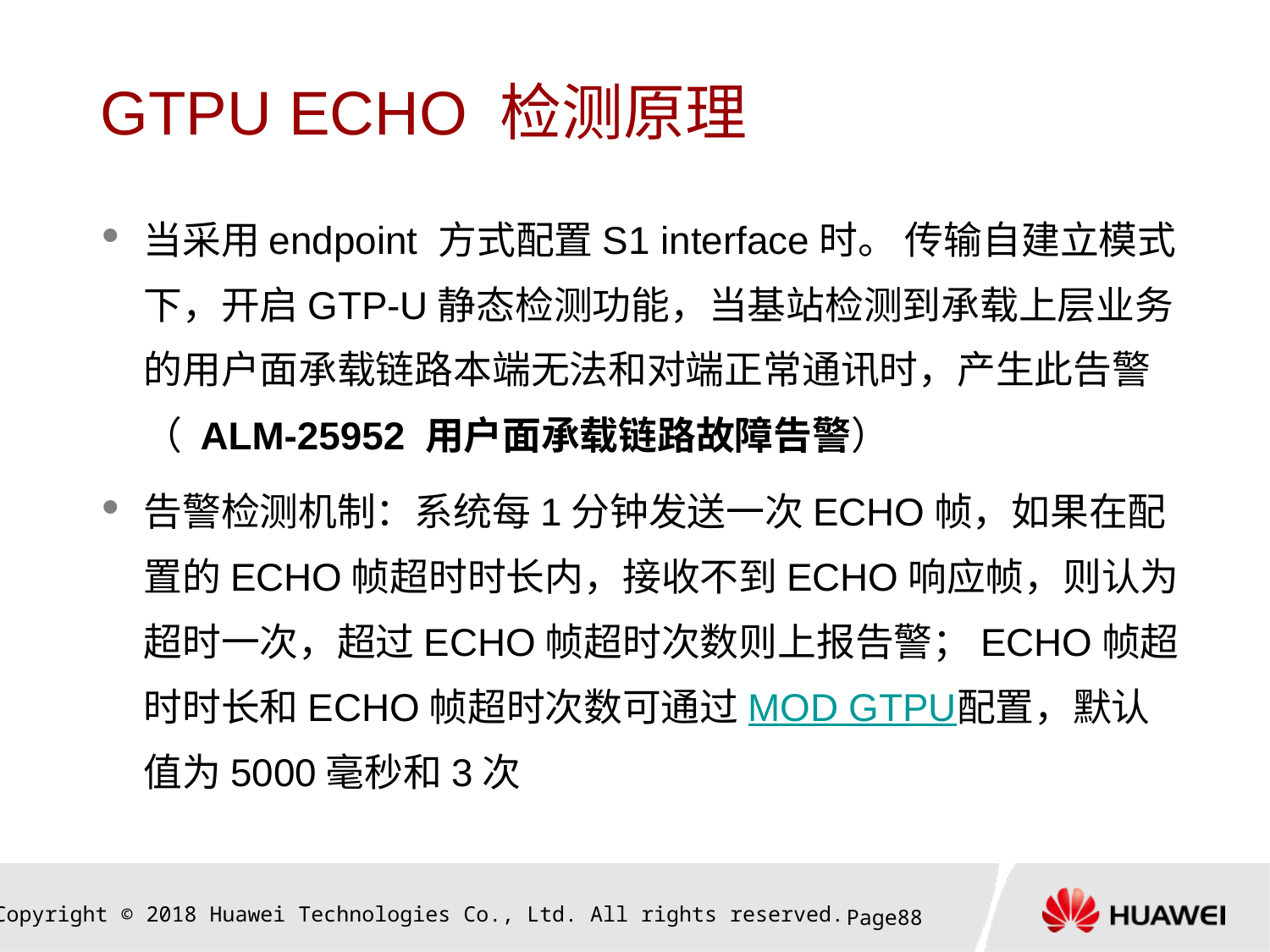

# GTPU ECHO 检测原理
当采用endpoint 方式配置S1 interface时。 传输自建立模式下，开启GTP-U静态检测功能，当基站检测到承载上层业务的用户面承载链路本端无法和对端正常通讯时，产生此告警（ ALM-25952 用户面承载链路故障告警）
告警检测机制：系统每1分钟发送一次ECHO帧，如果在配置的ECHO帧超时时长内，接收不到ECHO响应帧，则认为超时一次，超过ECHO帧超时次数则上报告警；ECHO帧超时时长和ECHO帧超时次数可通过MOD GTPU配置，默认值为5000毫秒和3次
Page88